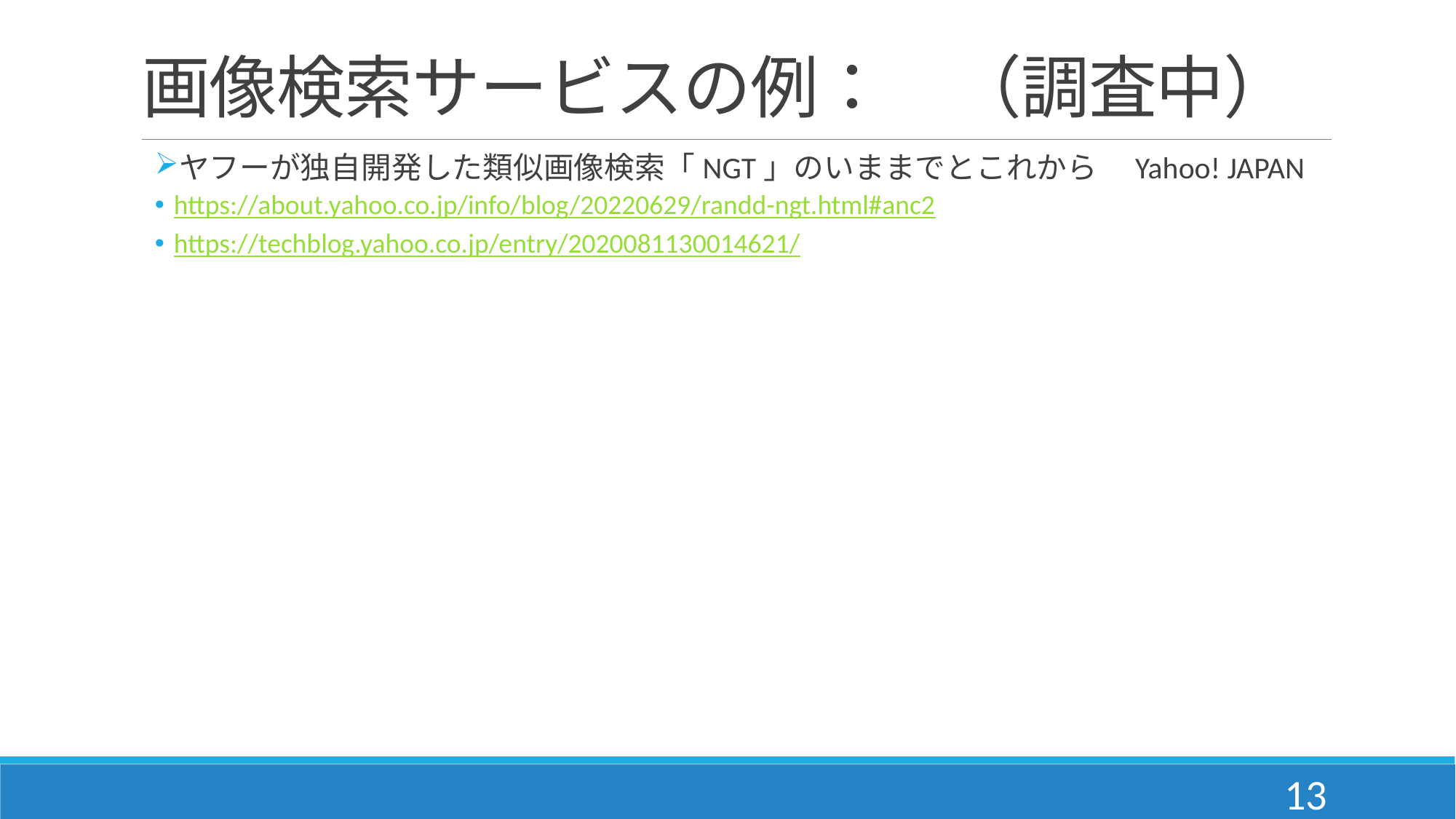

# 画像検索サービスの例：　（調査中）
ヤフーが独自開発した類似画像検索「NGT」のいままでとこれから　Yahoo! JAPAN
https://about.yahoo.co.jp/info/blog/20220629/randd-ngt.html#anc2
https://techblog.yahoo.co.jp/entry/2020081130014621/

13